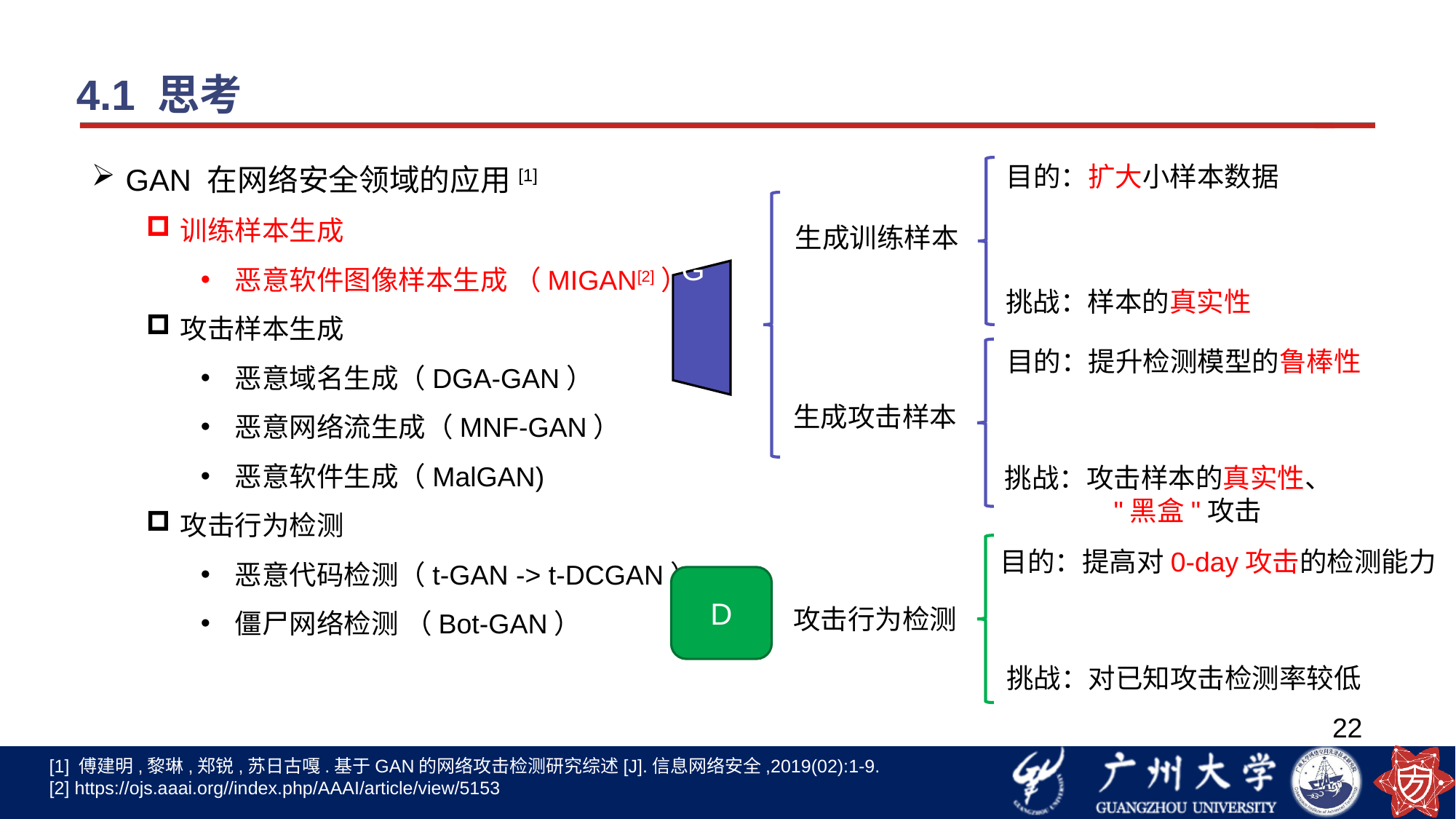

4.1 思考
GAN 在网络安全领域的应用[1]
训练样本生成
恶意软件图像样本生成 （MIGAN[2]）
攻击样本生成
恶意域名生成（DGA-GAN）
恶意网络流生成（MNF-GAN）
恶意软件生成（MalGAN)
攻击行为检测
恶意代码检测（t-GAN -> t-DCGAN）
僵尸网络检测 （Bot-GAN）
目的：扩大小样本数据
挑战：样本的真实性

生成训练样本
G

目的：提升检测模型的鲁棒性
挑战：攻击样本的真实性、	"黑盒"攻击
生成攻击样本

目的：提高对0-day攻击的检测能力
挑战：对已知攻击检测率较低
D
攻击行为检测
22
[1] 傅建明,黎琳,郑锐,苏日古嘎.基于GAN的网络攻击检测研究综述[J].信息网络安全,2019(02):1-9.
[2] https://ojs.aaai.org//index.php/AAAI/article/view/5153